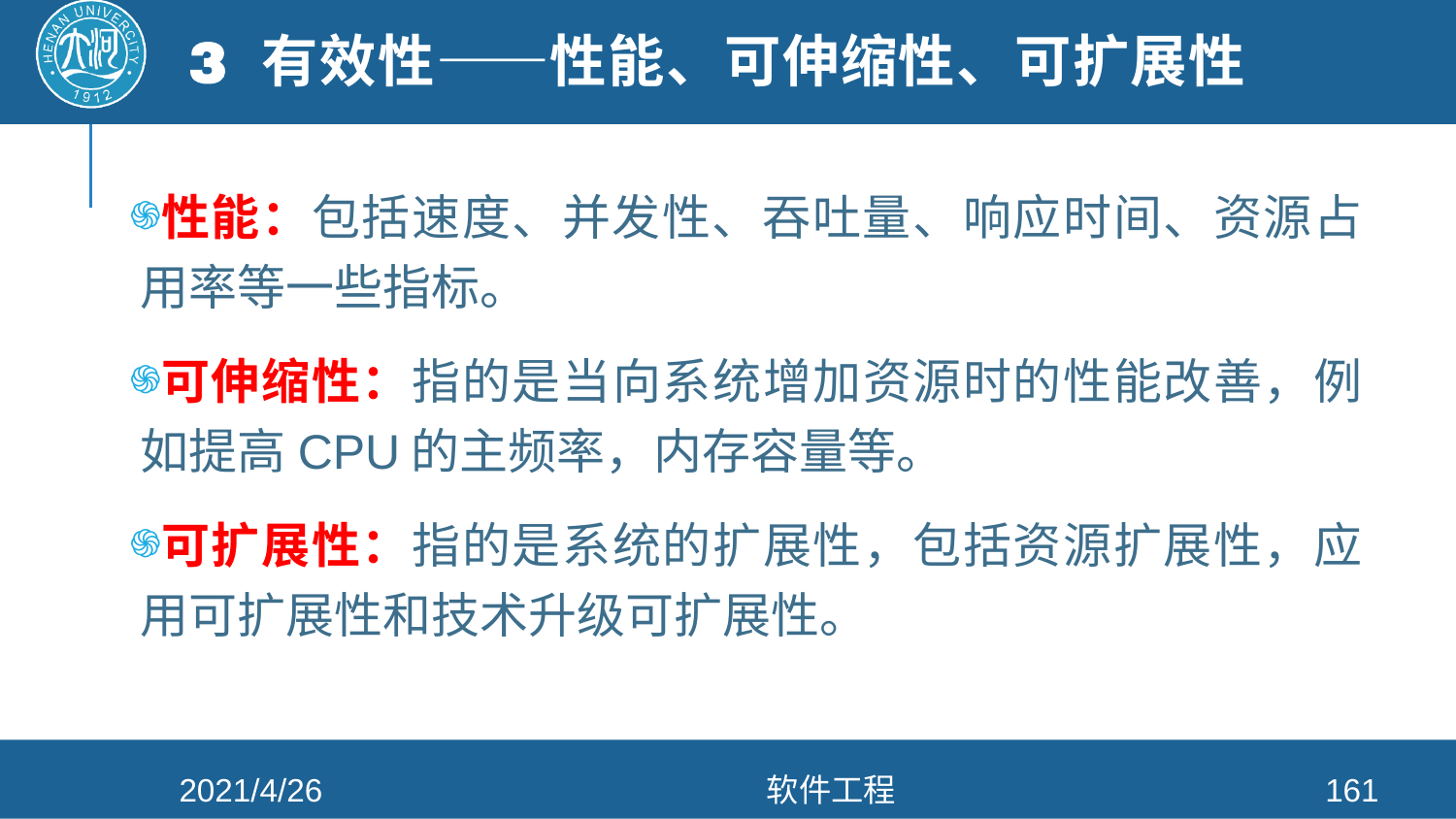

# 3 有效性——性能、可伸缩性、可扩展性
性能：包括速度、并发性、吞吐量、响应时间、资源占用率等一些指标。
可伸缩性：指的是当向系统增加资源时的性能改善，例如提高CPU的主频率，内存容量等。
可扩展性：指的是系统的扩展性，包括资源扩展性，应用可扩展性和技术升级可扩展性。

2021/4/26
软件工程
161